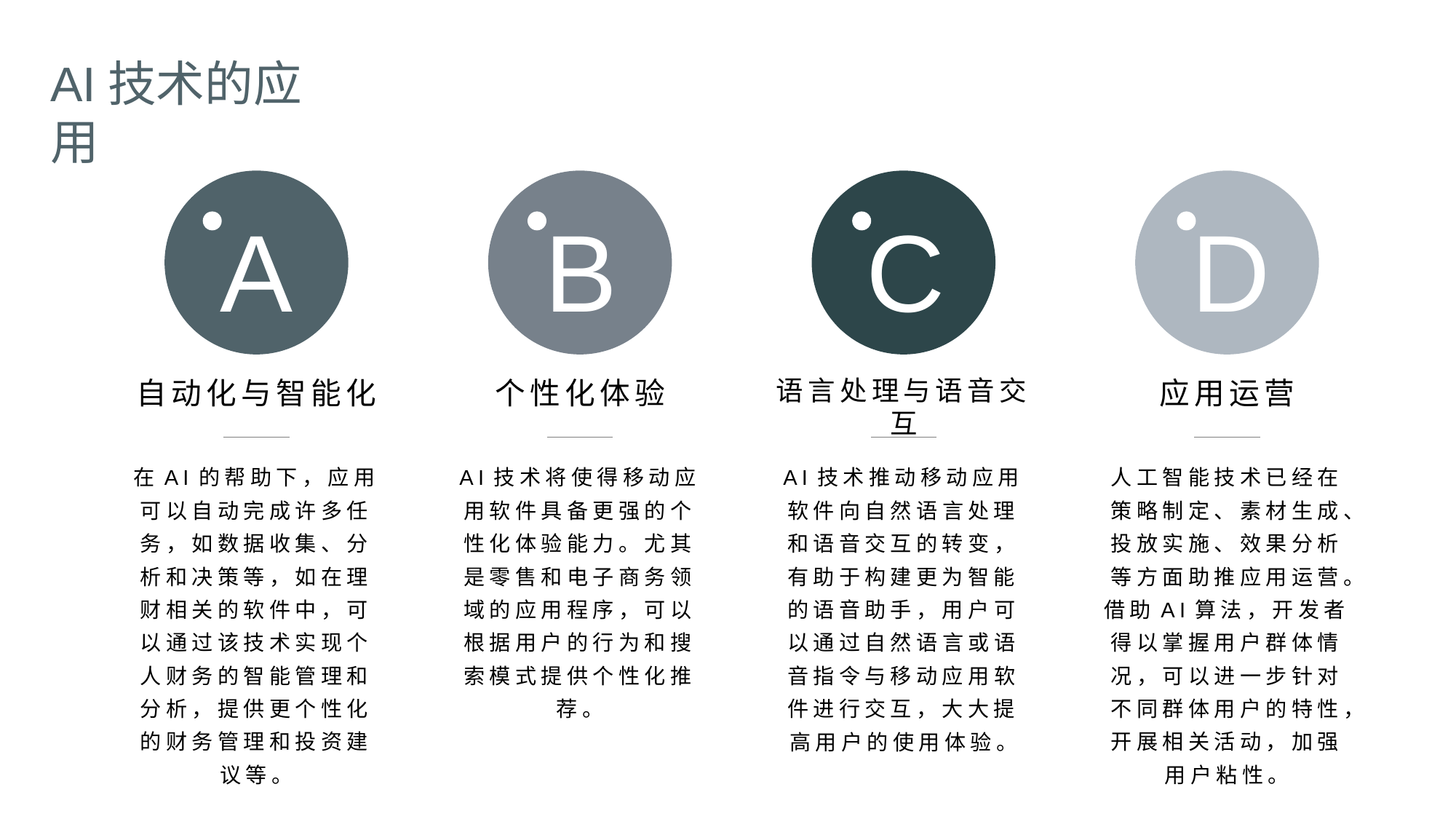

AI技术的应用

A
B
C
D

自动化与智能化
个性化体验
语言处理与语音交互
应用运营
在AI的帮助下，应用可以自动完成许多任务，如数据收集、分析和决策等，如在理财相关的软件中，可以通过该技术实现个人财务的智能管理和分析，提供更个性化的财务管理和投资建议等。
AI技术将使得移动应用软件具备更强的个性化体验能力。尤其是零售和电子商务领域的应用程序，可以根据用户的行为和搜索模式提供个性化推荐。
AI技术推动移动应用软件向自然语言处理和语音交互的转变，有助于构建更为智能的语音助手，用户可以通过自然语言或语音指令与移动应用软件进行交互，大大提高用户的使用体验。
人工智能技术已经在策略制定、素材生成、投放实施、效果分析等方面助推应用运营。借助AI算法，开发者得以掌握用户群体情况，可以进一步针对不同群体用户的特性，开展相关活动，加强用户粘性。